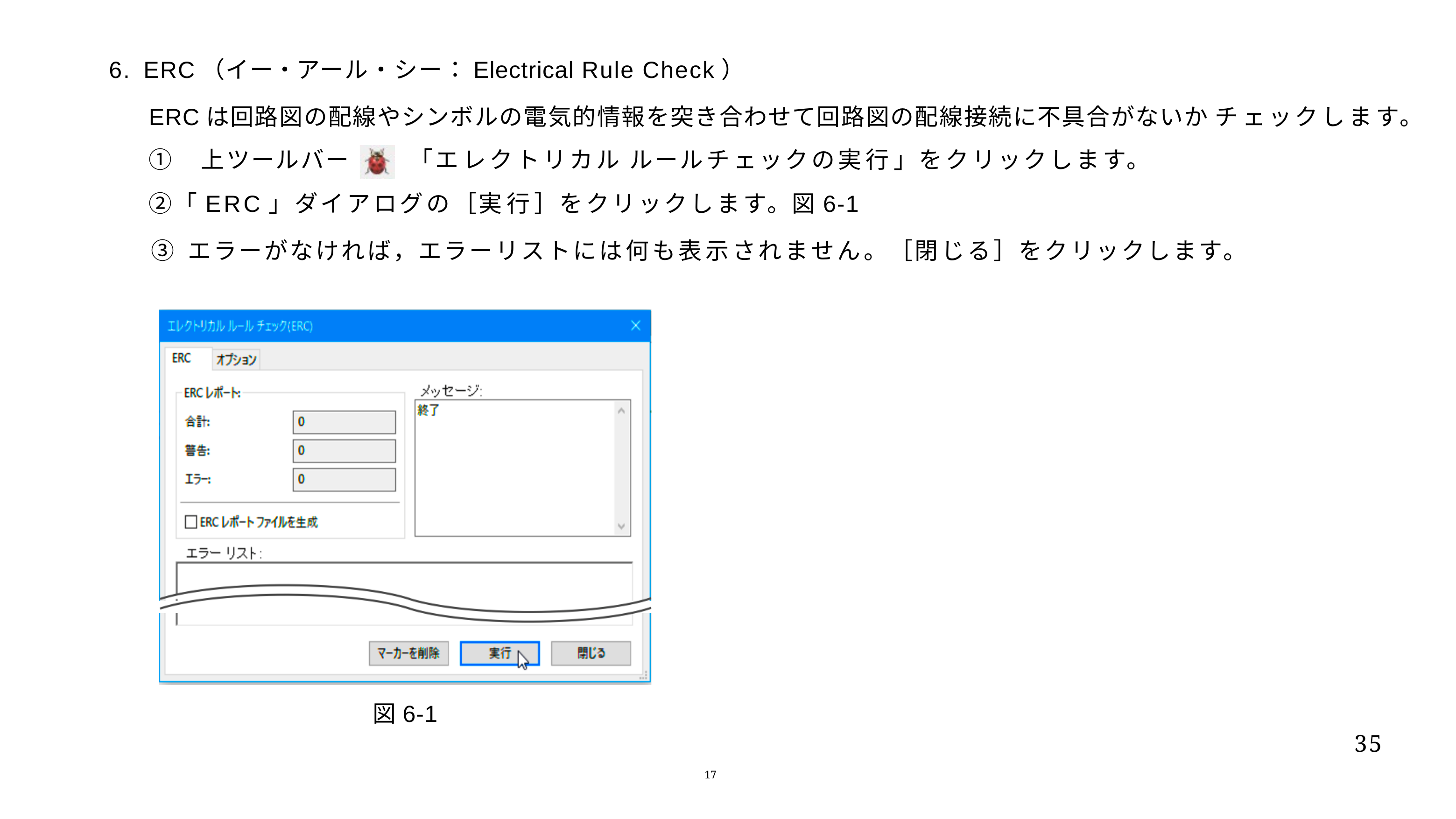

6. ERC（イー・アール・シー：Electrical Rule Check）
ERCは回路図の配線やシンボルの電気的情報を突き合わせて回路図の配線接続に不具合がないか チェックします。
①　上ツールバー	　　「エレクトリカル ルールチェックの実行」をクリックします。
②	「ERC」ダイアログの［実行］をクリックします。図6-1

③ エラーがなければ，エラーリストには何も表示されません。［閉じる］をクリックします。

図6-1
35
17